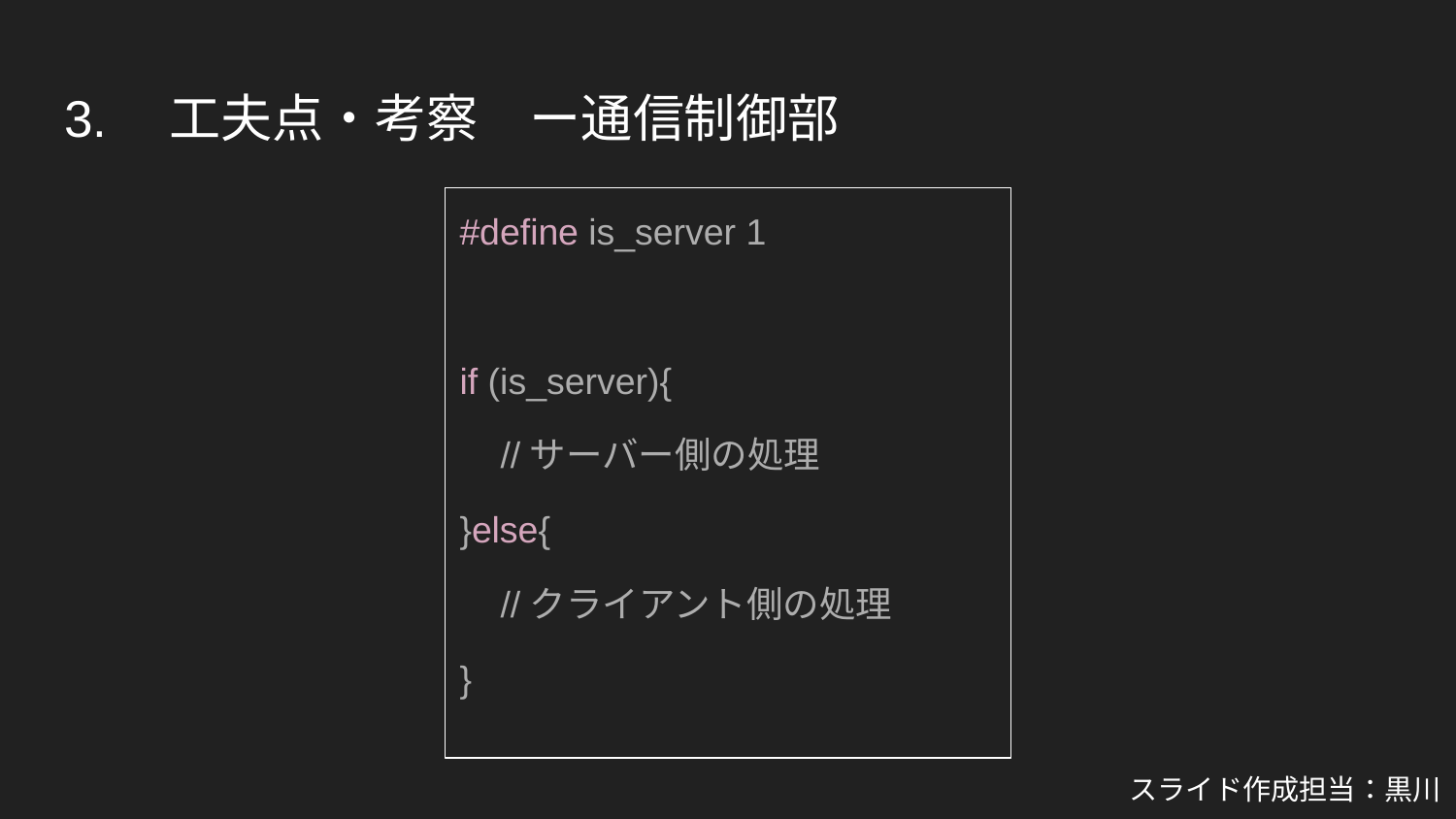

# 3.　工夫点・考察　ー通信制御部
#define is_server 1

if (is_server){
    //サーバー側の処理
}else{
    //クライアント側の処理
}
スライド作成担当：黒川